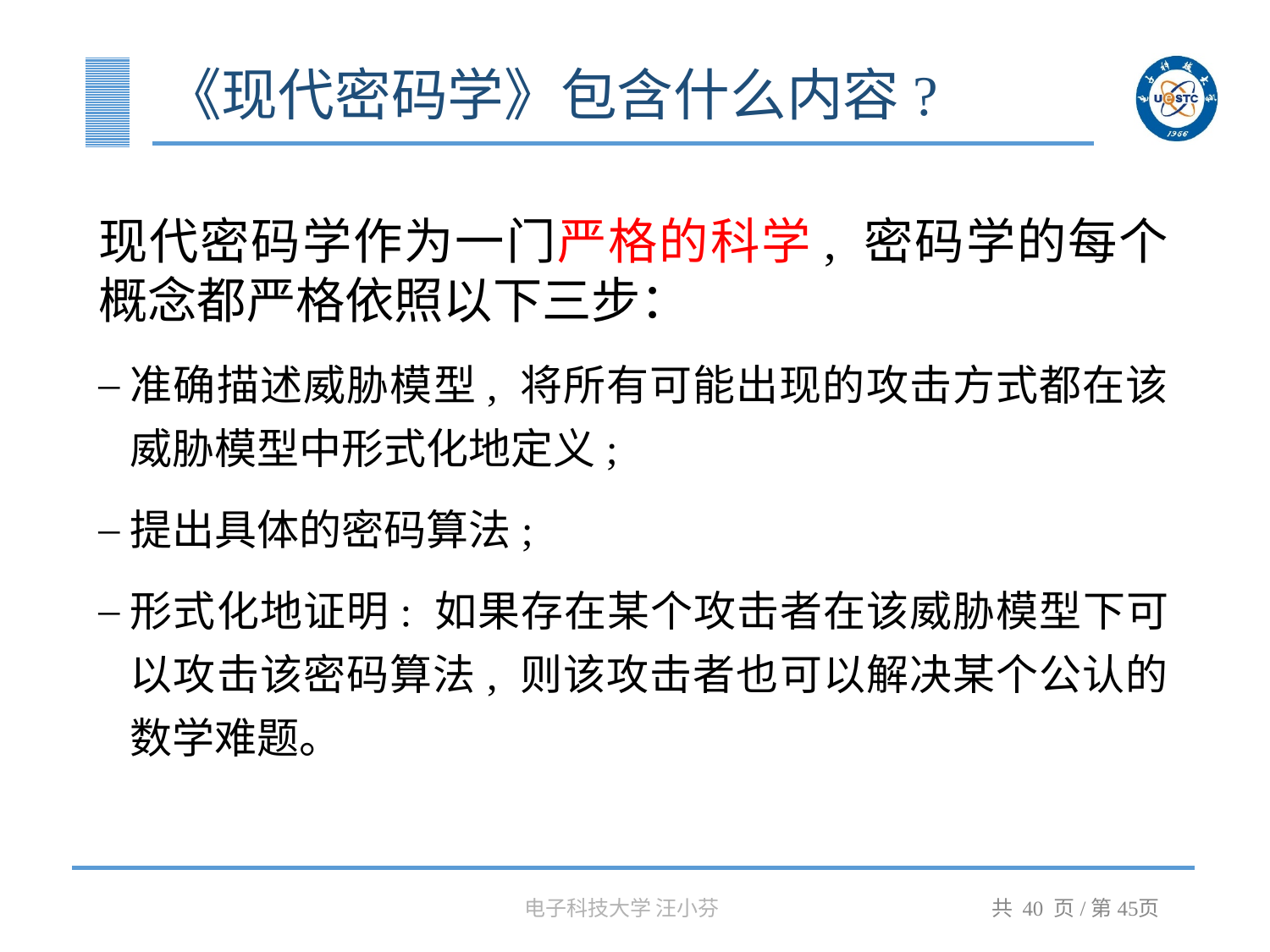

# 《现代密码学》包含什么内容?
现代密码学作为一门严格的科学, 密码学的每个概念都严格依照以下三步：
准确描述威胁模型, 将所有可能出现的攻击方式都在该威胁模型中形式化地定义;
提出具体的密码算法;
形式化地证明: 如果存在某个攻击者在该威胁模型下可以攻击该密码算法, 则该攻击者也可以解决某个公认的数学难题。

电子科技大学 汪小芬
共 40 页/第45页